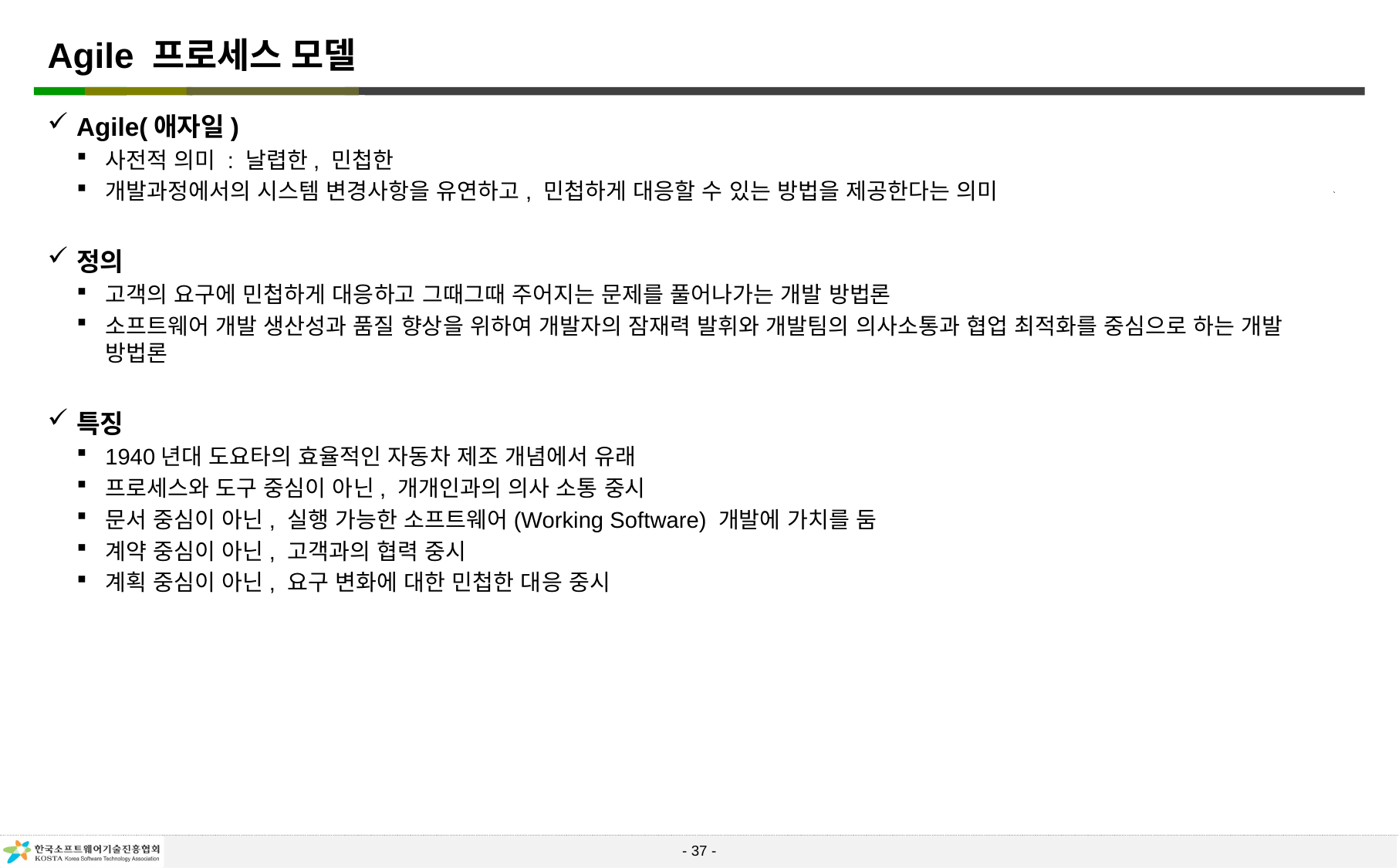

# Agile 프로세스 모델
Agile(애자일)
사전적 의미 : 날렵한, 민첩한
개발과정에서의 시스템 변경사항을 유연하고, 민첩하게 대응할 수 있는 방법을 제공한다는 의미

정의
고객의 요구에 민첩하게 대응하고 그때그때 주어지는 문제를 풀어나가는 개발 방법론
소프트웨어 개발 생산성과 품질 향상을 위하여 개발자의 잠재력 발휘와 개발팀의 의사소통과 협업 최적화를 중심으로 하는 개발 방법론

특징
1940년대 도요타의 효율적인 자동차 제조 개념에서 유래
프로세스와 도구 중심이 아닌, 개개인과의 의사 소통 중시
문서 중심이 아닌, 실행 가능한 소프트웨어(Working Software) 개발에 가치를 둠
계약 중심이 아닌, 고객과의 협력 중시
계획 중심이 아닌, 요구 변화에 대한 민첩한 대응 중시